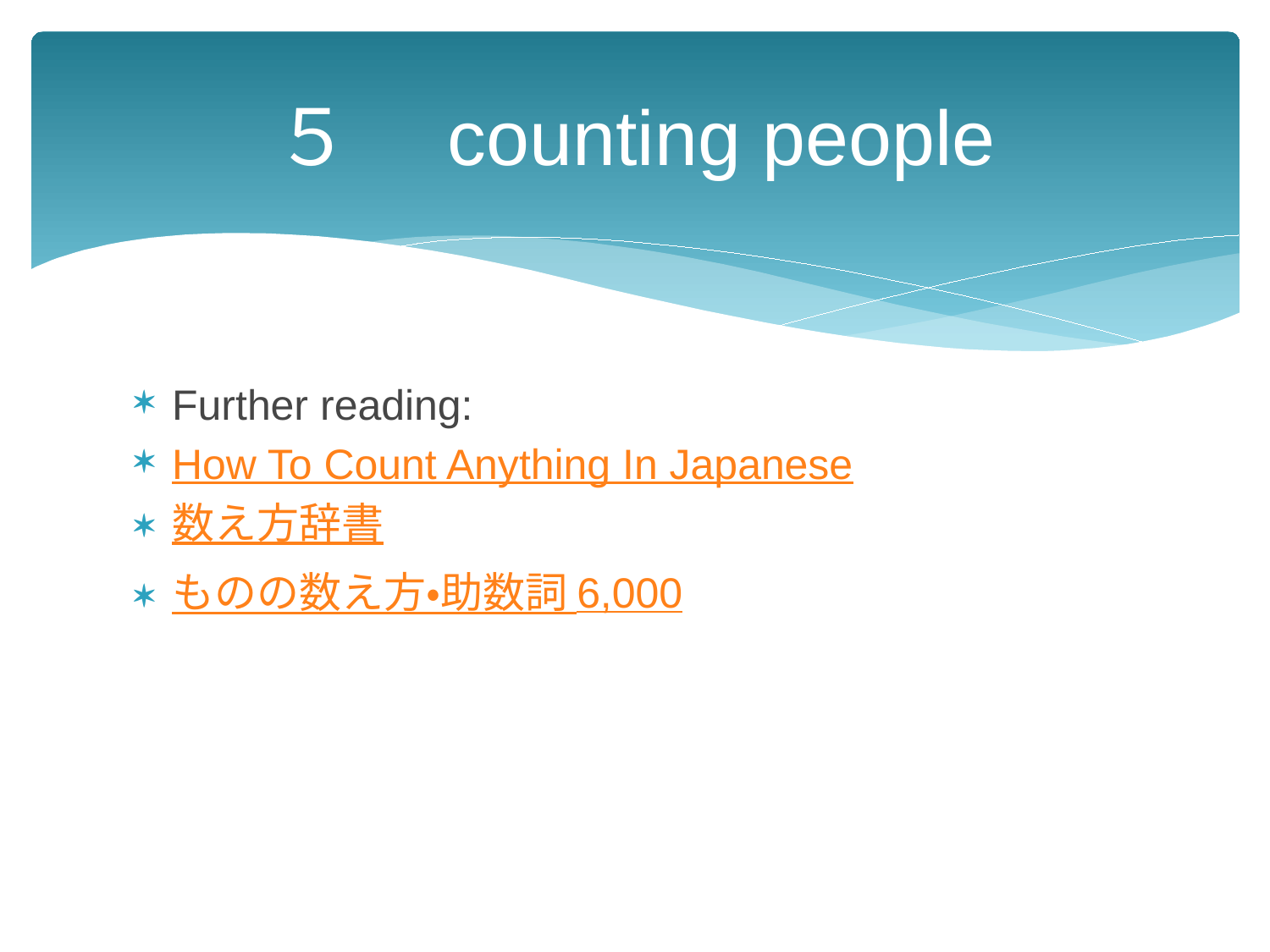

# ５　counting people
Further reading:
How To Count Anything In Japanese
数え方辞書
ものの数え方・助数詞 6,000